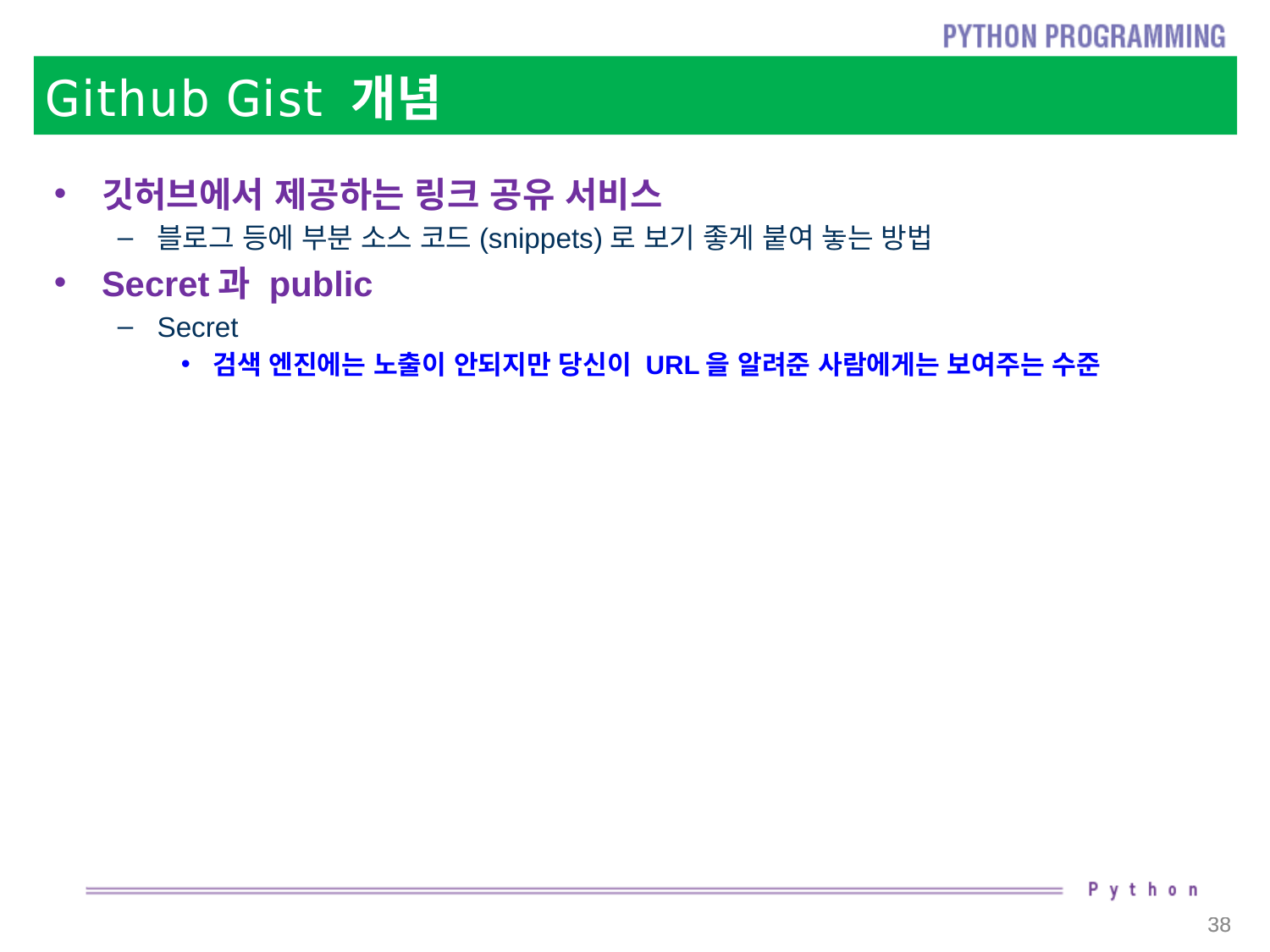

# Github Gist 개념
깃허브에서 제공하는 링크 공유 서비스
블로그 등에 부분 소스 코드(snippets)로 보기 좋게 붙여 놓는 방법
Secret과 public
Secret
검색 엔진에는 노출이 안되지만 당신이 URL을 알려준 사람에게는 보여주는 수준

38